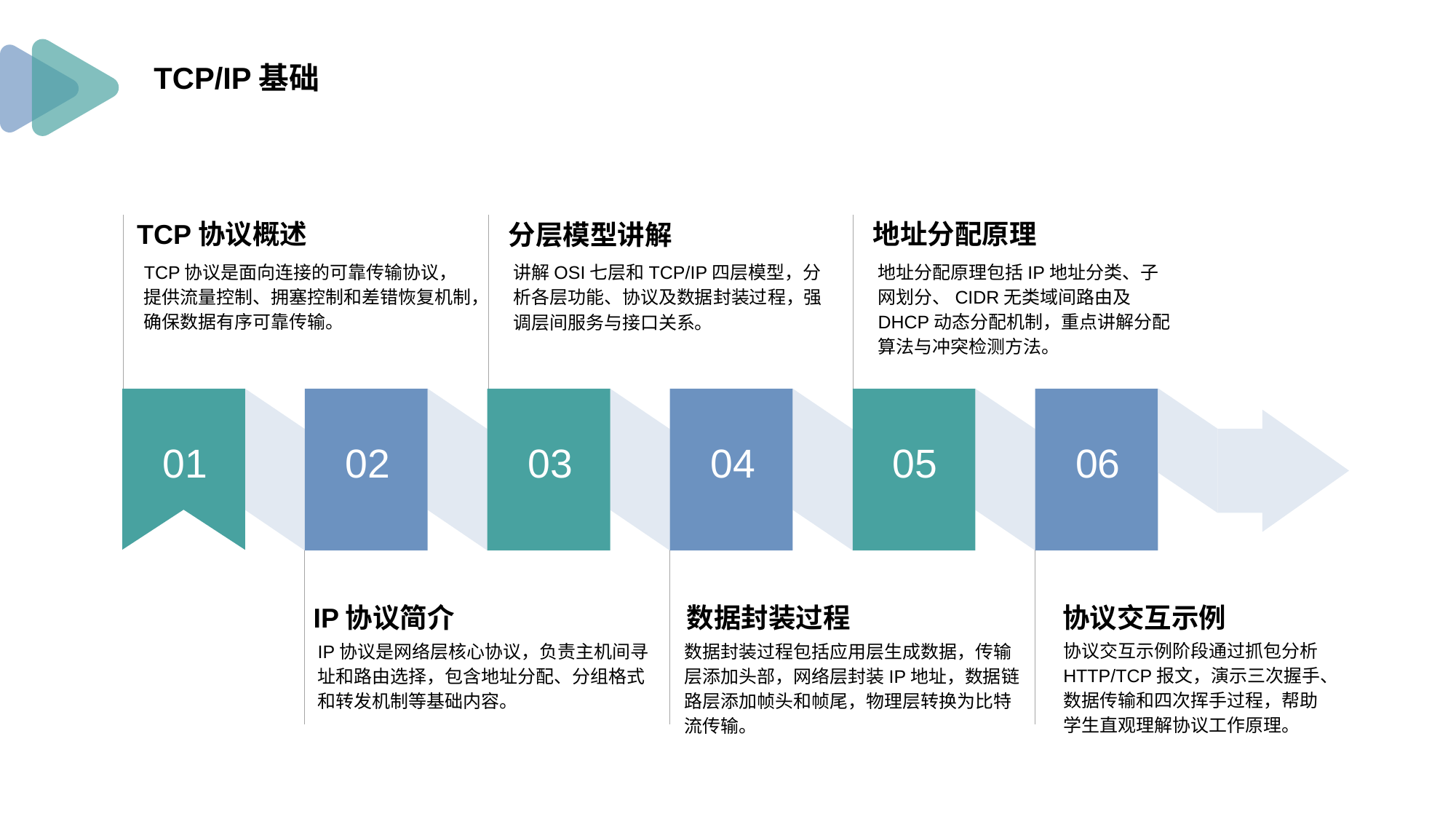

TCP/IP基础
地址分配原理
TCP协议概述
分层模型讲解
地址分配原理包括IP地址分类、子网划分、CIDR无类域间路由及DHCP动态分配机制，重点讲解分配算法与冲突检测方法。
TCP协议是面向连接的可靠传输协议，提供流量控制、拥塞控制和差错恢复机制，确保数据有序可靠传输。
讲解OSI七层和TCP/IP四层模型，分析各层功能、协议及数据封装过程，强调层间服务与接口关系。

02
03
04
05
06
01
IP协议简介
数据封装过程
协议交互示例
协议交互示例阶段通过抓包分析HTTP/TCP报文，演示三次握手、数据传输和四次挥手过程，帮助学生直观理解协议工作原理。
数据封装过程包括应用层生成数据，传输层添加头部，网络层封装IP地址，数据链路层添加帧头和帧尾，物理层转换为比特流传输。
IP协议是网络层核心协议，负责主机间寻址和路由选择，包含地址分配、分组格式和转发机制等基础内容。